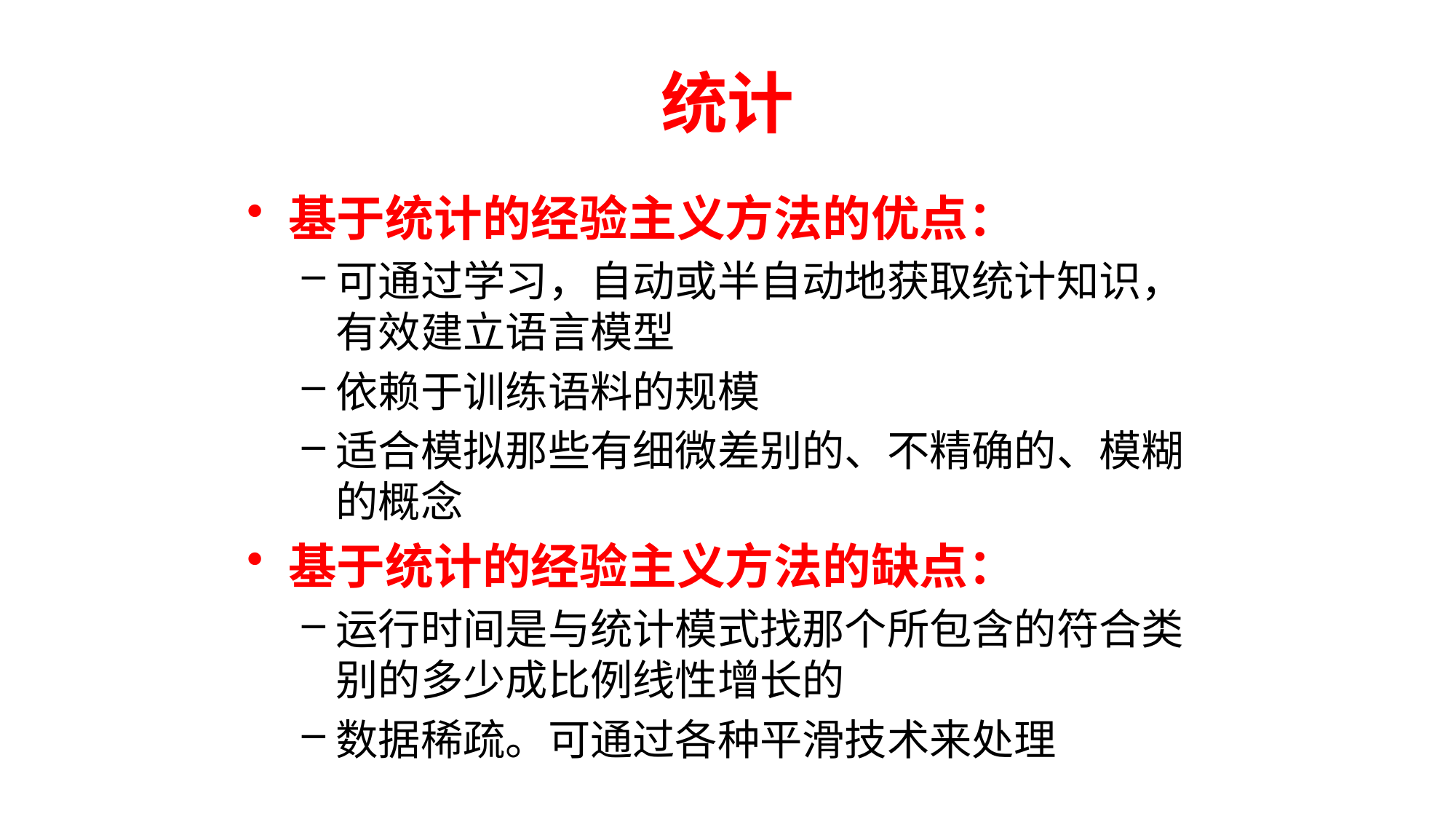

# 统计
基于统计的经验主义方法的优点：
可通过学习，自动或半自动地获取统计知识，有效建立语言模型
依赖于训练语料的规模
适合模拟那些有细微差别的、不精确的、模糊的概念
基于统计的经验主义方法的缺点：
运行时间是与统计模式找那个所包含的符合类别的多少成比例线性增长的
数据稀疏。可通过各种平滑技术来处理